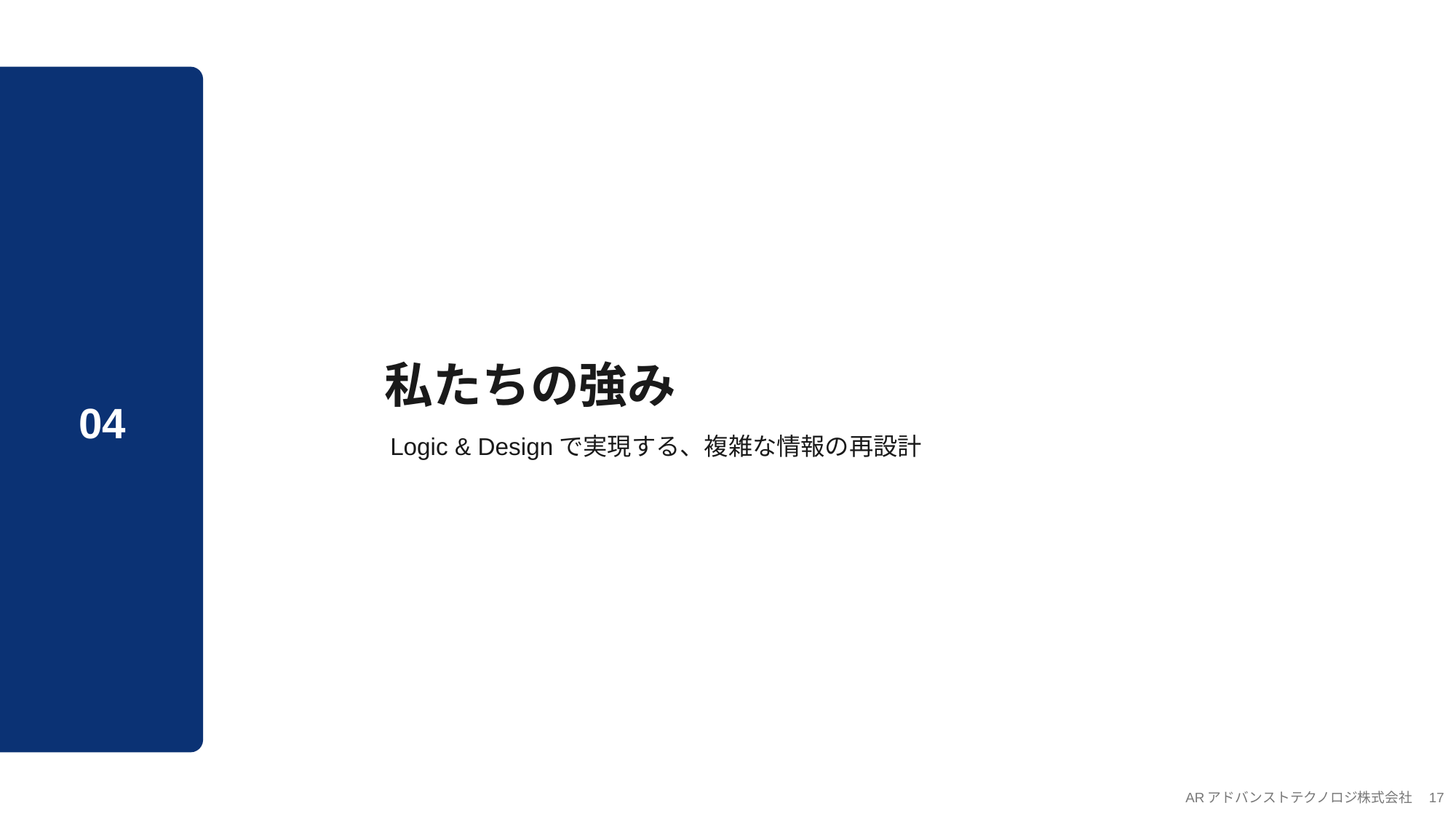

私たちの強み
04
Logic & Designで実現する、複雑な情報の再設計
ARアドバンストテクノロジ株式会社　17